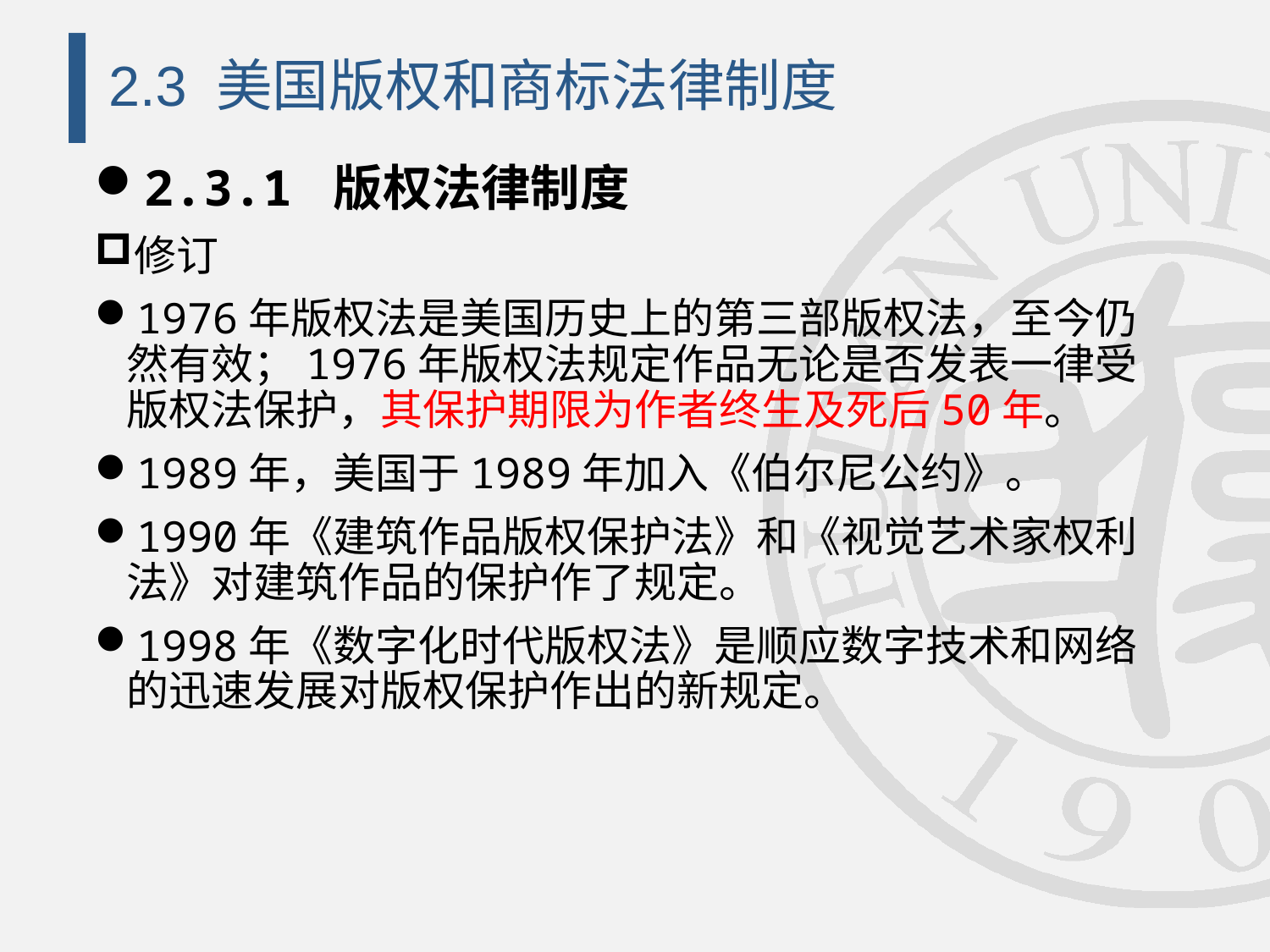

# 2.3 美国版权和商标法律制度
2.3.1 版权法律制度
修订
1976年版权法是美国历史上的第三部版权法，至今仍然有效；1976年版权法规定作品无论是否发表一律受版权法保护，其保护期限为作者终生及死后50年。
1989年，美国于1989年加入《伯尔尼公约》。
1990年《建筑作品版权保护法》和《视觉艺术家权利法》对建筑作品的保护作了规定。
1998年《数字化时代版权法》是顺应数字技术和网络的迅速发展对版权保护作出的新规定。